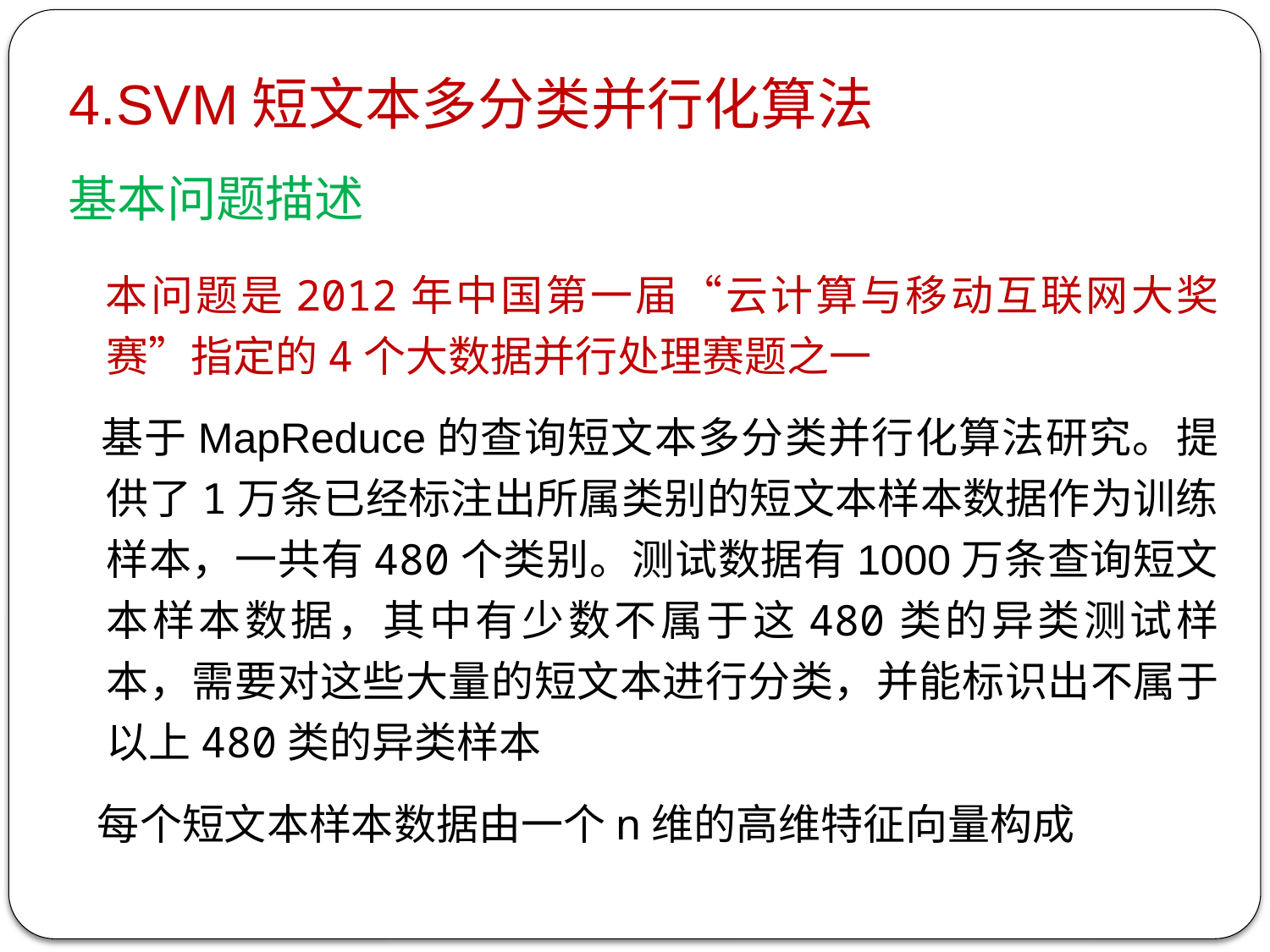

# 4.SVM短文本多分类并行化算法
基本问题描述
  本问题是2012年中国第一届“云计算与移动互联网大奖赛”指定的4个大数据并行处理赛题之一
  基于MapReduce的查询短文本多分类并行化算法研究。提供了1万条已经标注出所属类别的短文本样本数据作为训练样本，一共有480个类别。测试数据有1000万条查询短文本样本数据，其中有少数不属于这480类的异类测试样本，需要对这些大量的短文本进行分类，并能标识出不属于以上480类的异类样本
  每个短文本样本数据由一个n维的高维特征向量构成